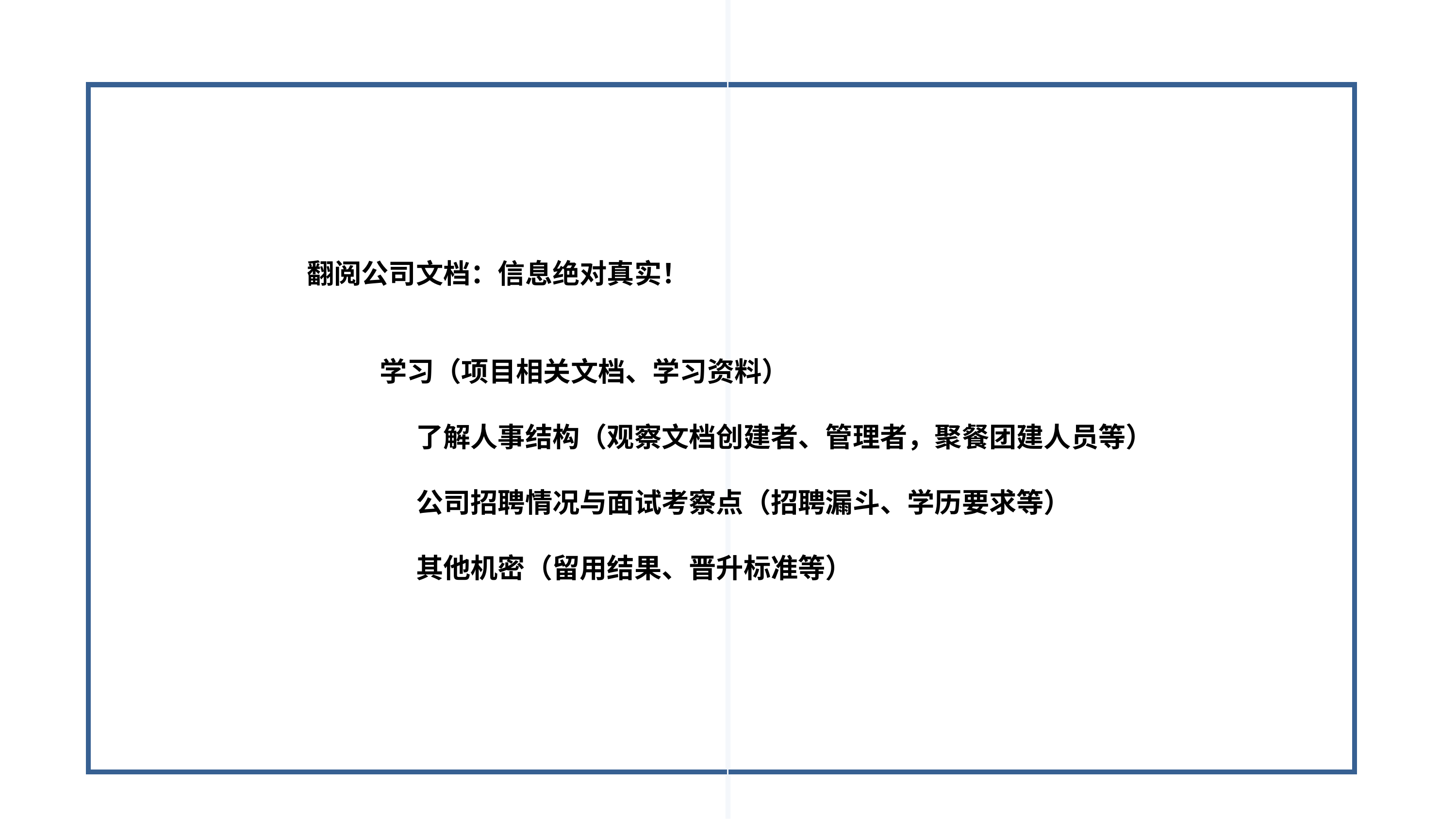

翻阅公司文档：信息绝对真实！

	学习（项目相关文档、学习资料）

了解人事结构（观察文档创建者、管理者，聚餐团建人员等）

公司招聘情况与面试考察点（招聘漏斗、学历要求等）

其他机密（留用结果、晋升标准等）